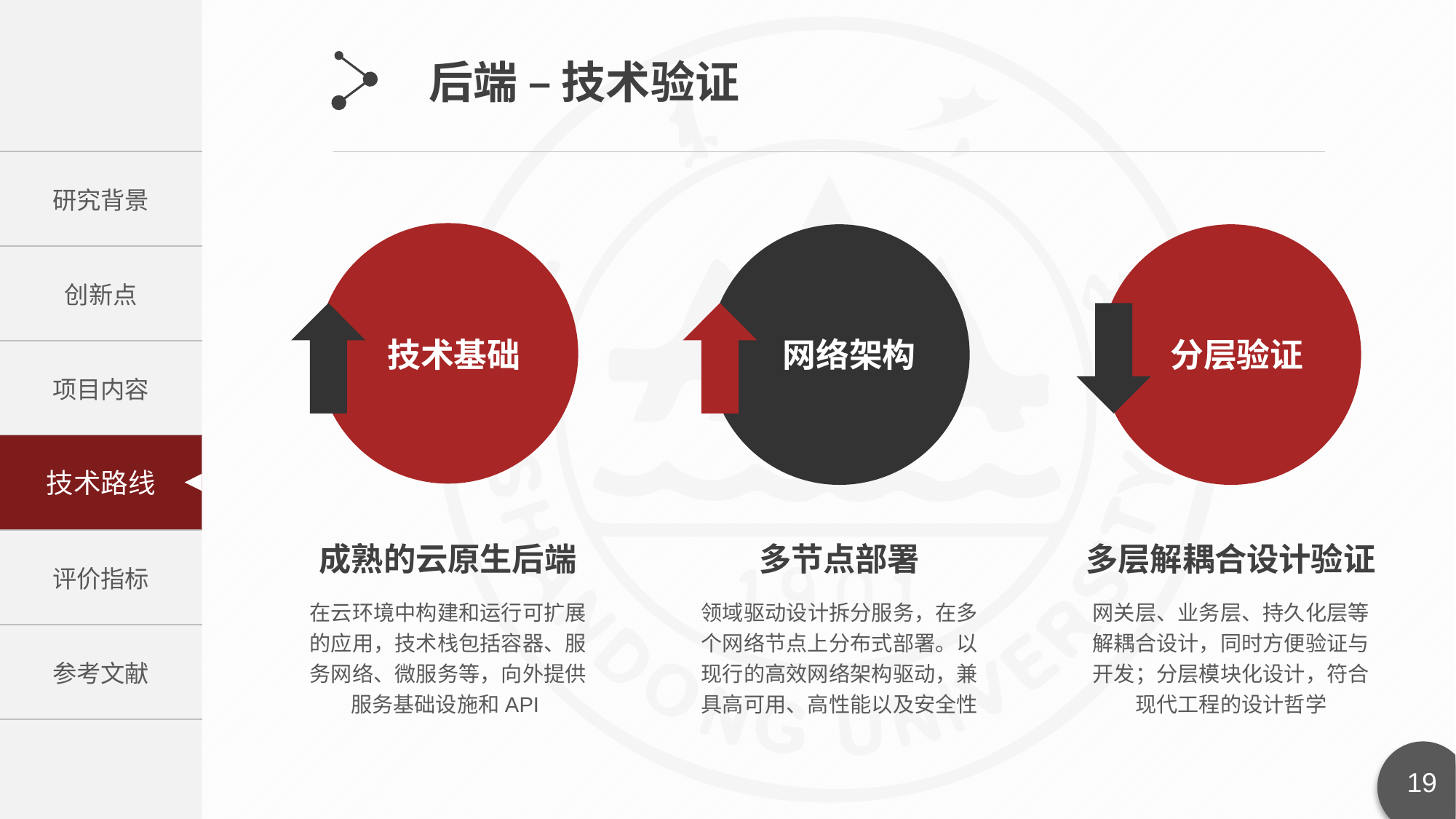

后端 – 技术验证

技术基础
网络架构
分层验证
成熟的云原生后端
在云环境中构建和运行可扩展的应用，技术栈包括容器、服务网络、微服务等，向外提供服务基础设施和API
多节点部署
领域驱动设计拆分服务，在多个网络节点上分布式部署。以现行的高效网络架构驱动，兼具高可用、高性能以及安全性
多层解耦合设计验证
网关层、业务层、持久化层等解耦合设计，同时方便验证与开发；分层模块化设计，符合现代工程的设计哲学